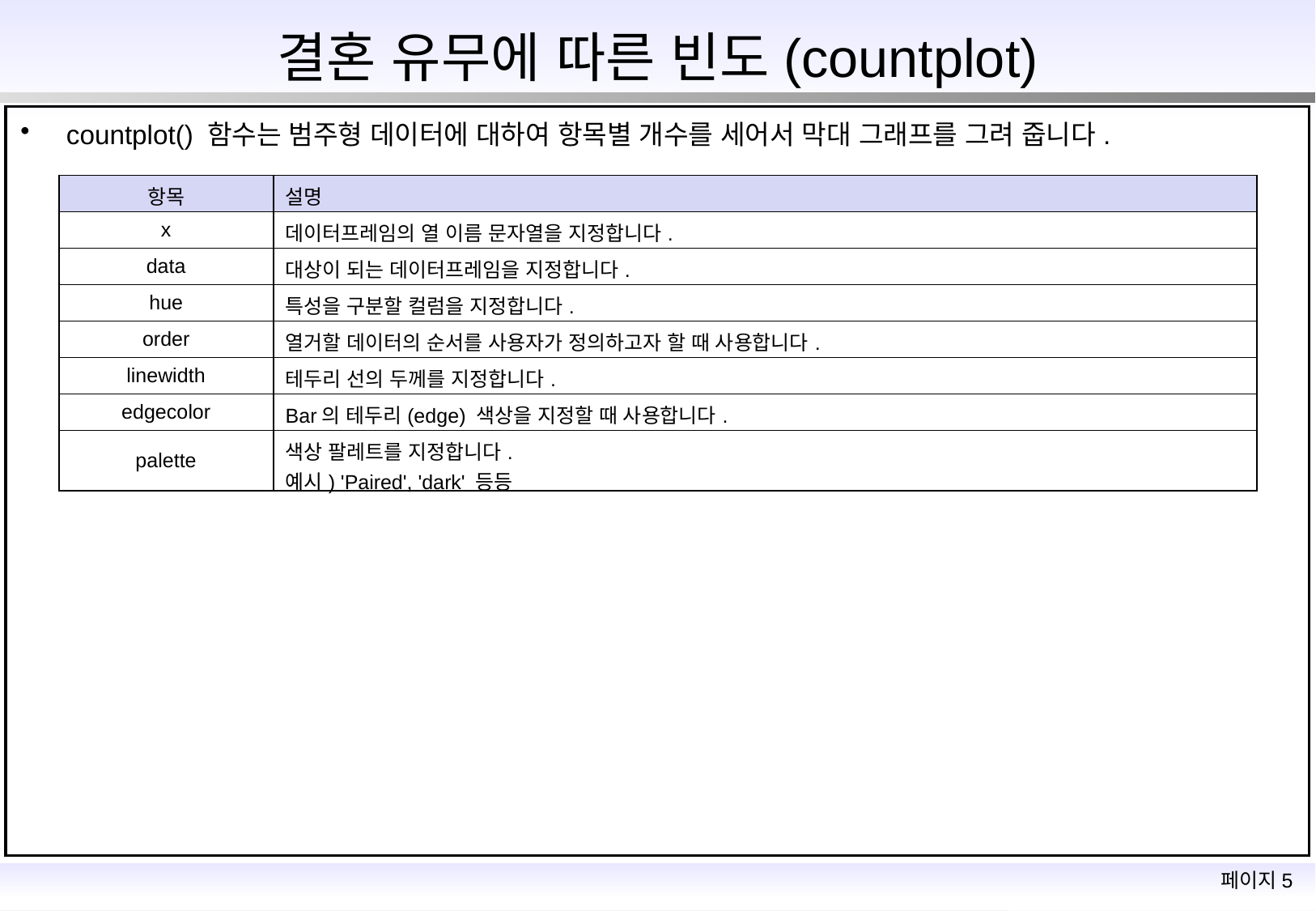

# 결혼 유무에 따른 빈도(countplot)
countplot() 함수는 범주형 데이터에 대하여 항목별 개수를 세어서 막대 그래프를 그려 줍니다.
| 항목 | 설명 |
| --- | --- |
| x | 데이터프레임의 열 이름 문자열을 지정합니다. |
| data | 대상이 되는 데이터프레임을 지정합니다. |
| hue | 특성을 구분할 컬럼을 지정합니다. |
| order | 열거할 데이터의 순서를 사용자가 정의하고자 할 때 사용합니다. |
| linewidth | 테두리 선의 두께를 지정합니다. |
| edgecolor | Bar의 테두리(edge) 색상을 지정할 때 사용합니다. |
| palette | 색상 팔레트를 지정합니다. 예시) 'Paired', 'dark' 등등 |